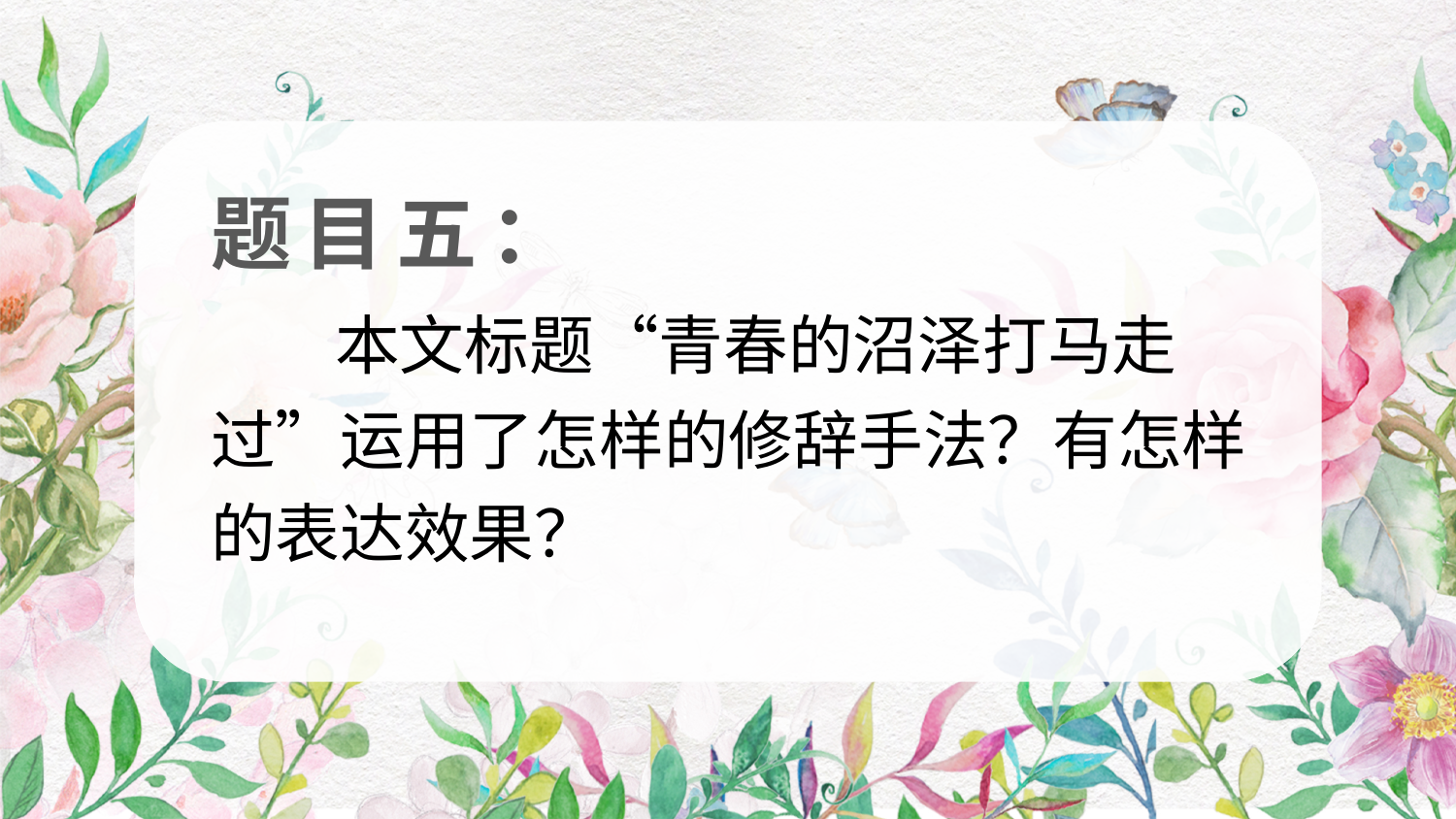

题目五：
       本文标题“青春的沼泽打马走过”运用了怎样的修辞手法？有怎样的表达效果？